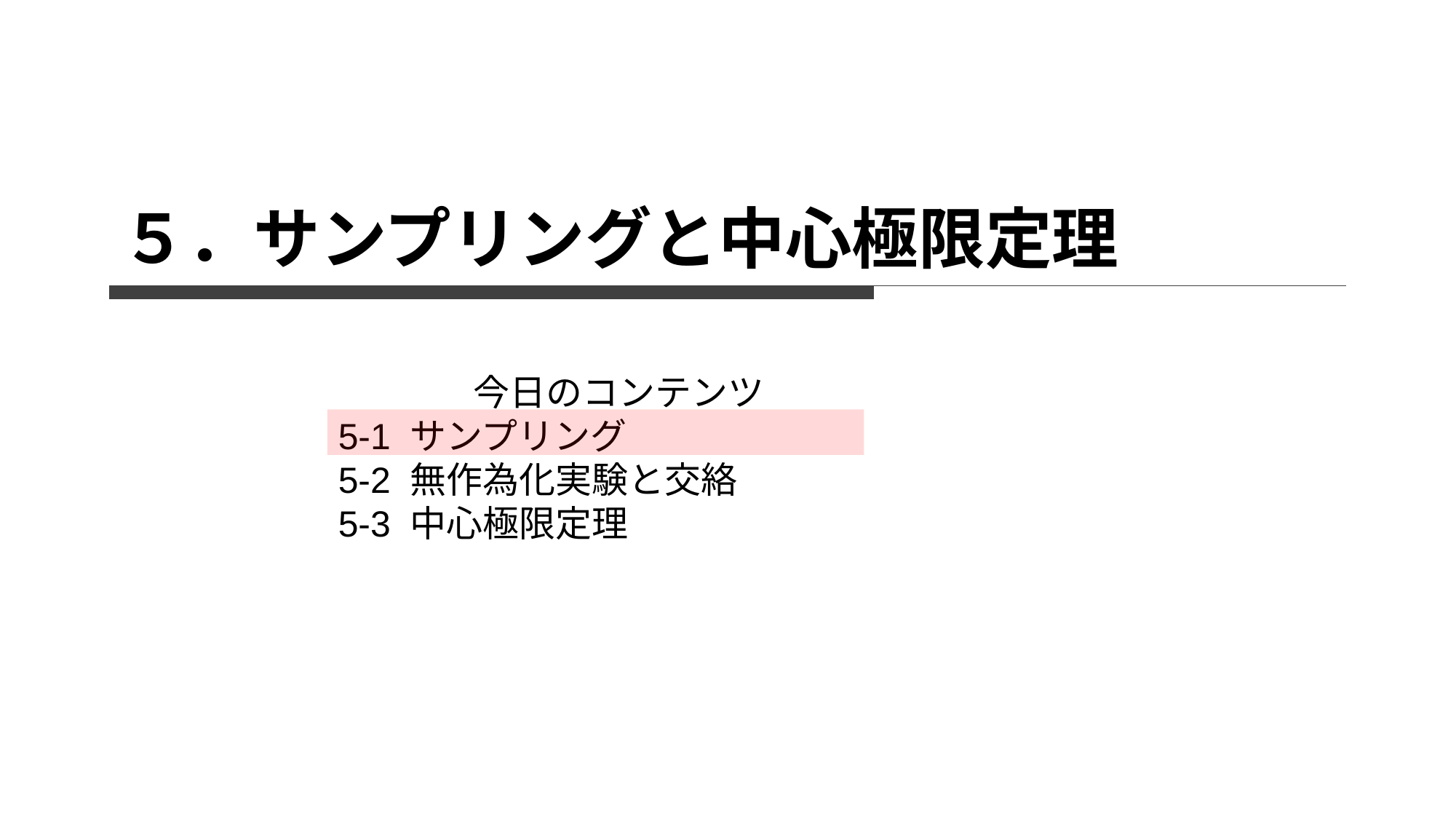

# ５．サンプリングと中心極限定理
今日のコンテンツ
5-1 サンプリング
5-2 無作為化実験と交絡
5-3 中心極限定理